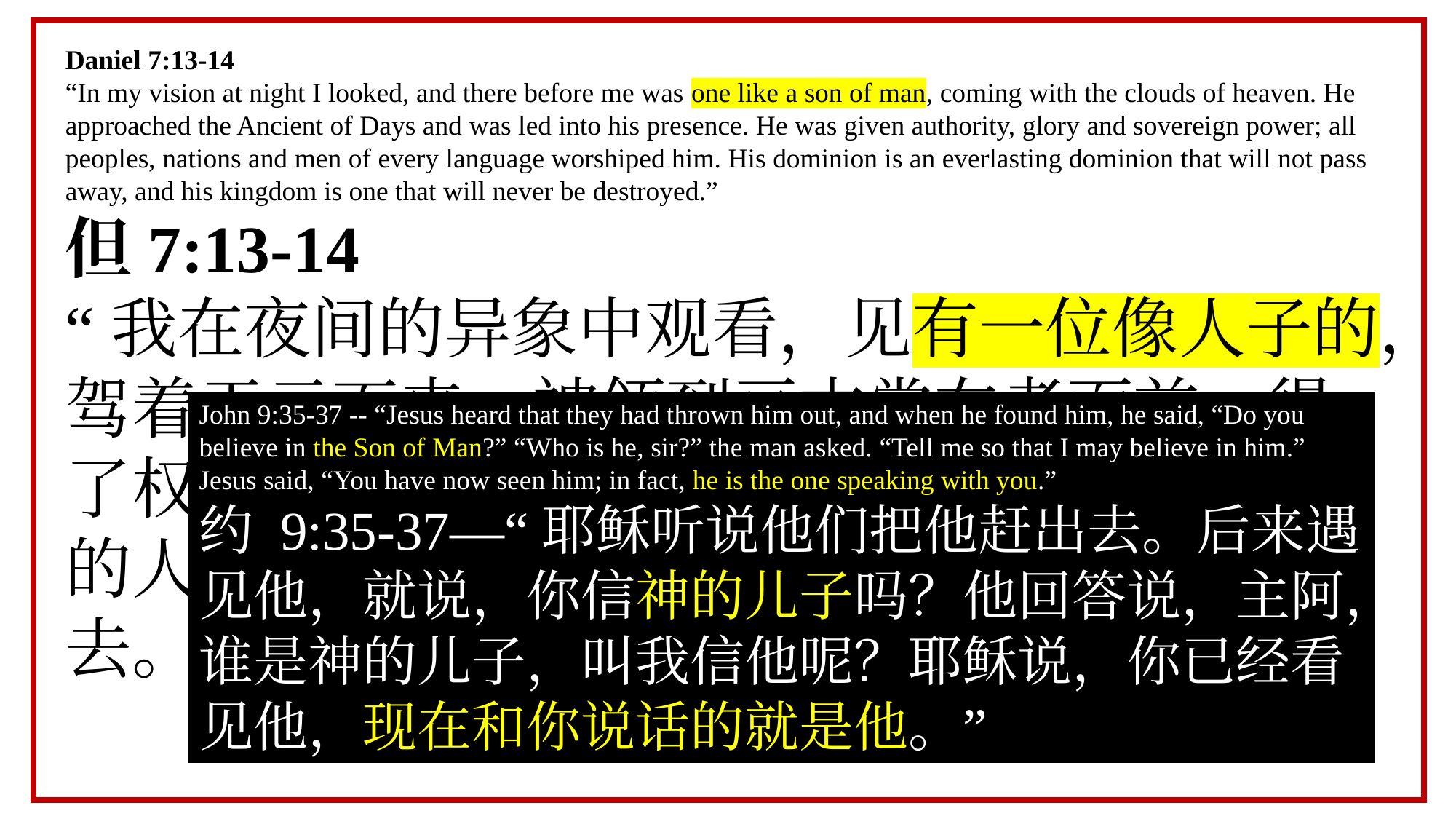

Daniel 7:13-14
“In my vision at night I looked, and there before me was one like a son of man, coming with the clouds of heaven. He approached the Ancient of Days and was led into his presence. He was given authority, glory and sovereign power; all peoples, nations and men of every language worshiped him. His dominion is an everlasting dominion that will not pass away, and his kingdom is one that will never be destroyed.”
但7:13-14
“我在夜间的异象中观看，见有一位像人子的，驾着天云而来，被领到亘古常在者面前，得了权柄，荣耀，国度，使各方，各国，各族的人都事奉他。他的权柄是永远的，不能废去。他的国必不败坏。”
John 9:35-37 -- “Jesus heard that they had thrown him out, and when he found him, he said, “Do you believe in the Son of Man?” “Who is he, sir?” the man asked. “Tell me so that I may believe in him.” Jesus said, “You have now seen him; in fact, he is the one speaking with you.”
约 9:35-37—“耶稣听说他们把他赶出去。后来遇见他，就说，你信神的儿子吗？他回答说，主阿，谁是神的儿子，叫我信他呢？耶稣说，你已经看见他，现在和你说话的就是他。”